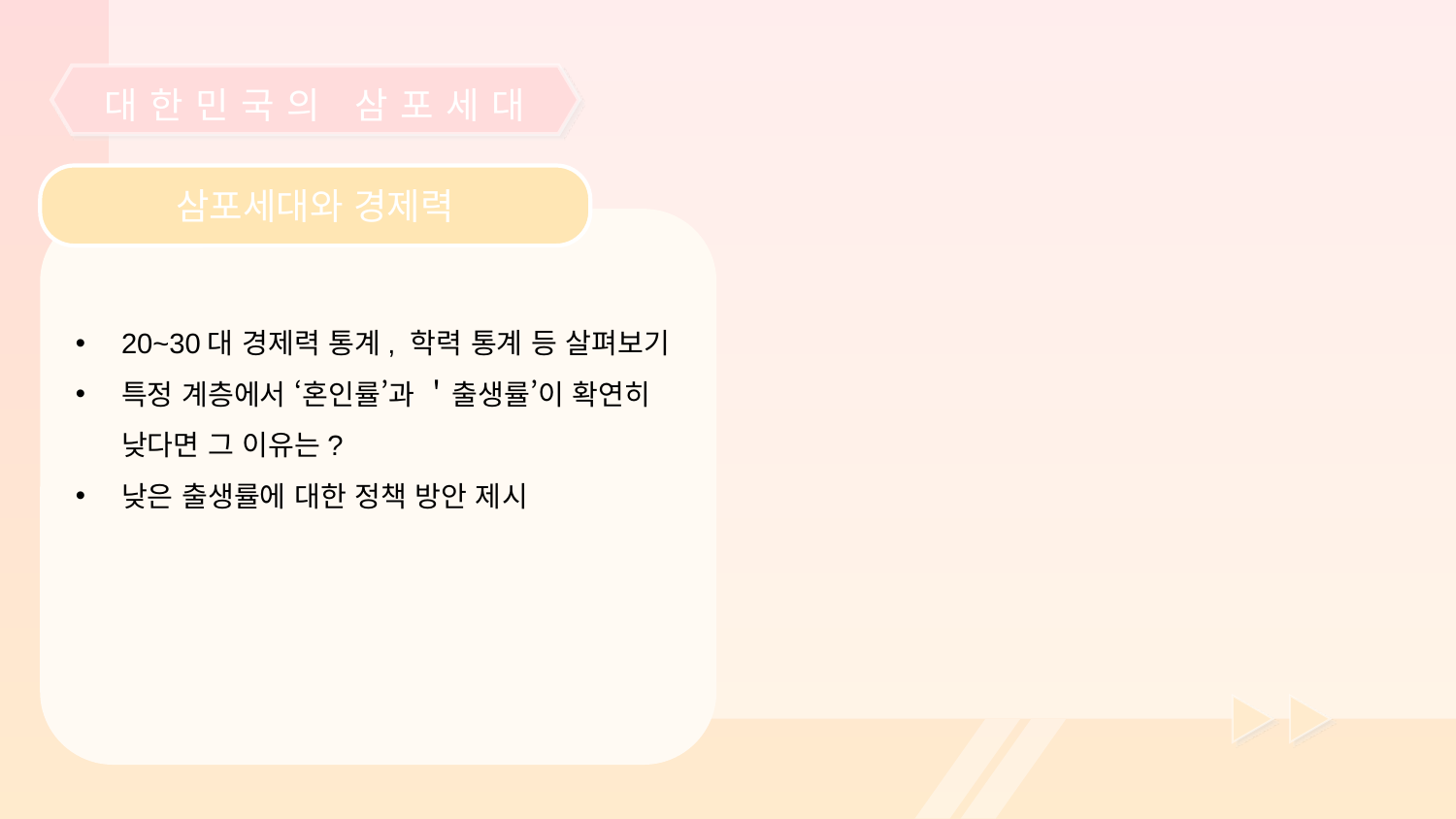

대한민국의 삼포세대
삼포세대와 경제력
20~30대 경제력 통계, 학력 통계 등 살펴보기
특정 계층에서 ‘혼인률’과 ＇출생률’이 확연히 낮다면 그 이유는?
낮은 출생률에 대한 정책 방안 제시